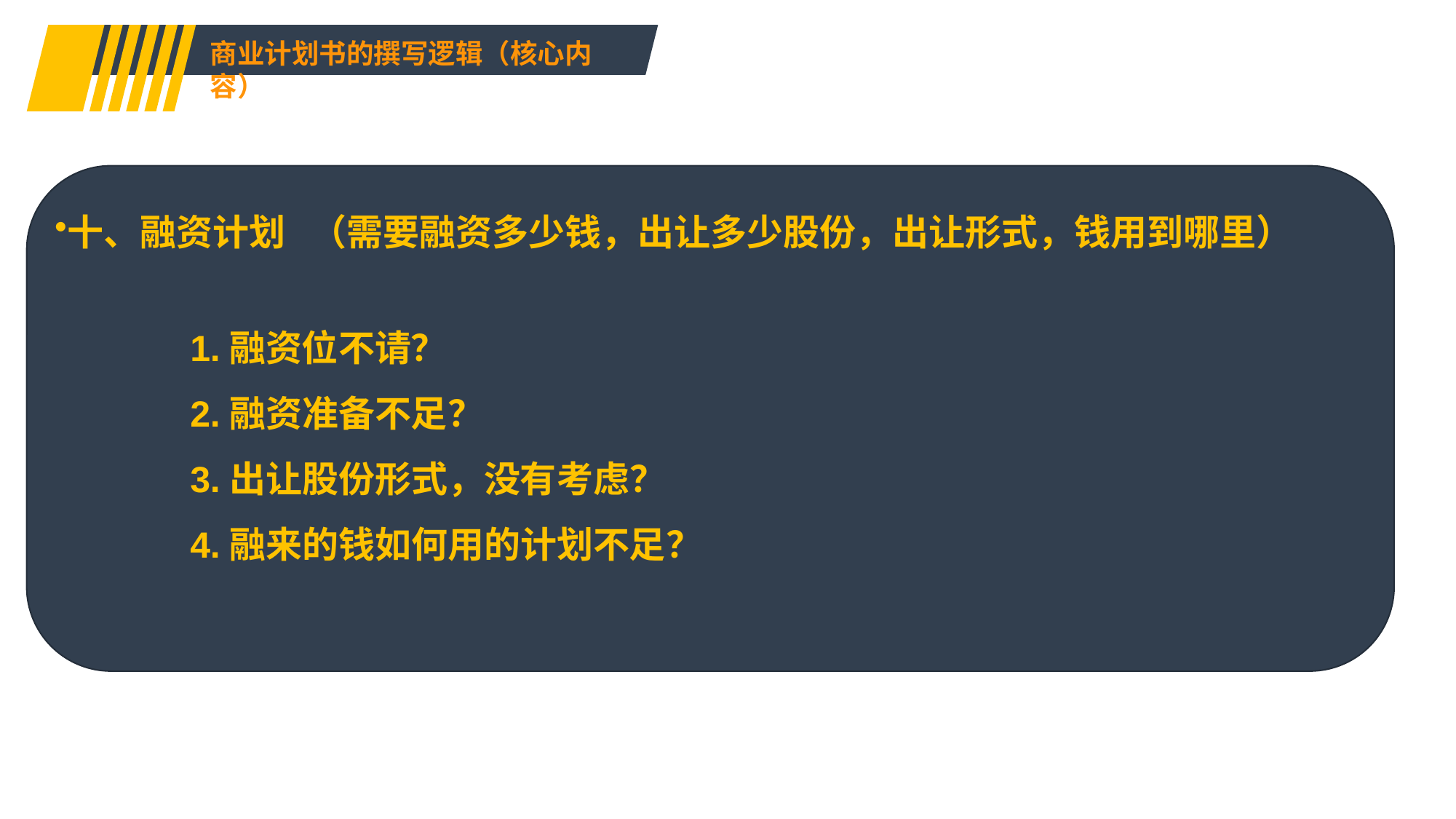

商业计划书的撰写逻辑（核心内容）

十、融资计划   （需要融资多少钱，出让多少股份，出让形式，钱用到哪里）
1.融资位不请？
2.融资准备不足？
3.出让股份形式，没有考虑？
4.融来的钱如何用的计划不足？